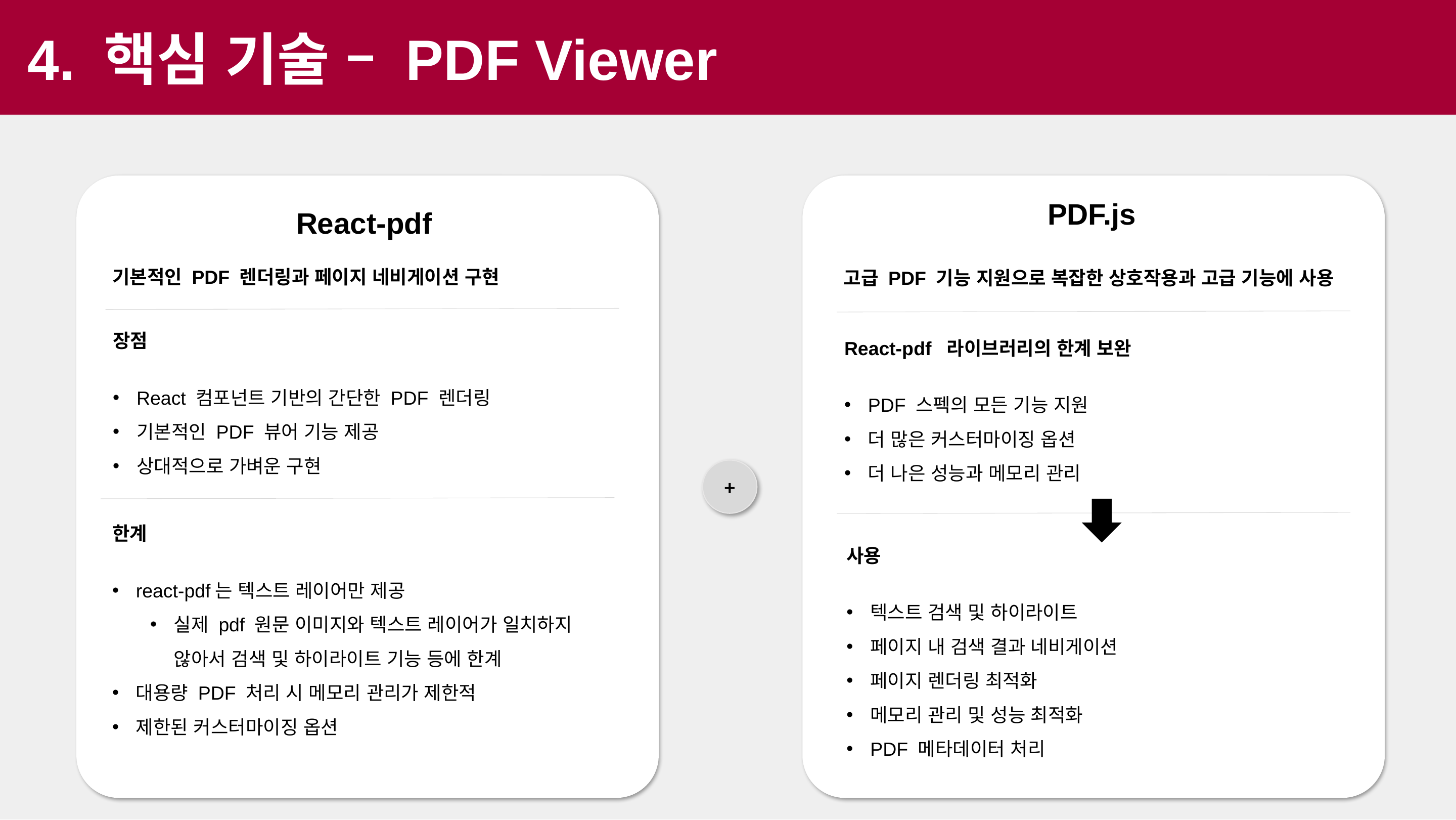

4. 핵심 기술 – PDF Viewer

PDF.js
React-pdf
기본적인 PDF 렌더링과 페이지 네비게이션 구현
고급 PDF 기능 지원으로 복잡한 상호작용과 고급 기능에 사용
장점

React 컴포넌트 기반의 간단한 PDF 렌더링
기본적인 PDF 뷰어 기능 제공
상대적으로 가벼운 구현

React-pdf  라이브러리의 한계 보완

PDF 스펙의 모든 기능 지원
더 많은 커스터마이징 옵션
더 나은 성능과 메모리 관리
+

한계

react-pdf는 텍스트 레이어만 제공
실제 pdf 원문 이미지와 텍스트 레이어가 일치하지 않아서 검색 및 하이라이트 기능 등에 한계
대용량 PDF 처리 시 메모리 관리가 제한적
제한된 커스터마이징 옵션
사용

텍스트 검색 및 하이라이트
페이지 내 검색 결과 네비게이션
페이지 렌더링 최적화
메모리 관리 및 성능 최적화
PDF 메타데이터 처리